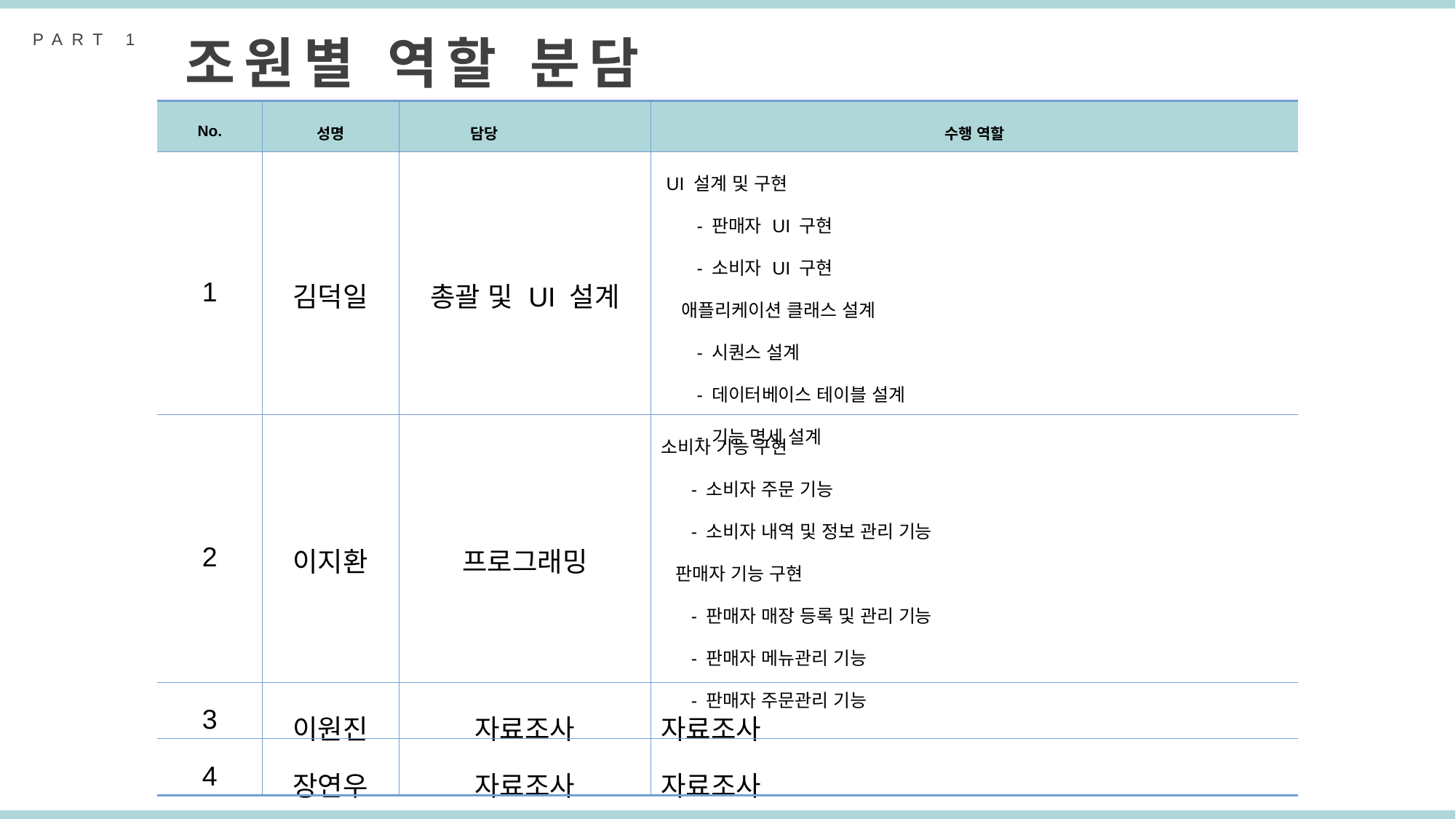

PART 1
조원별 역할 분담
| No. | 성명 | 담당 | 수행 역할 |
| --- | --- | --- | --- |
| 1 | 김덕일 | 총괄 및 UI 설계 | UI 설계 및 구현 - 판매자 UI 구현 - 소비자 UI 구현 애플리케이션 클래스 설계 - 시퀀스 설계 - 데이터베이스 테이블 설계 - 기능 명세 설계 |
| 2 | 이지환 | 프로그래밍 | 소비자 기능 구현 - 소비자 주문 기능 - 소비자 내역 및 정보 관리 기능 판매자 기능 구현 - 판매자 매장 등록 및 관리 기능 - 판매자 메뉴관리 기능 - 판매자 주문관리 기능 |
| 3 | 이원진 | 자료조사 | 자료조사 |
| 4 | 장연우 | 자료조사 | 자료조사 |